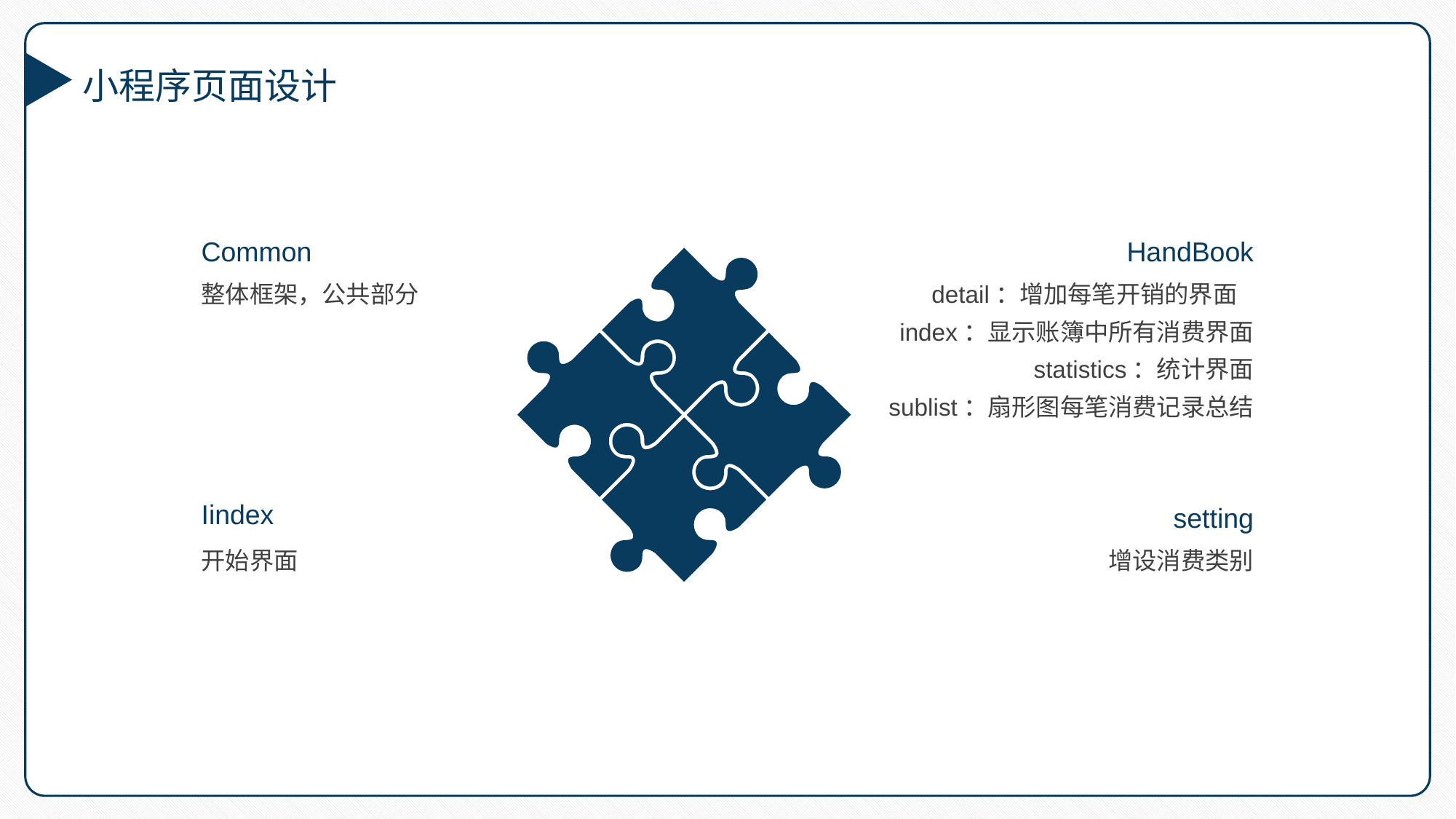

小程序页面设计
Common
HandBook

整体框架，公共部分
detail：增加每笔开销的界面
index：显示账簿中所有消费界面
statistics：统计界面
sublist：扇形图每笔消费记录总结
Iindex
setting
开始界面
增设消费类别